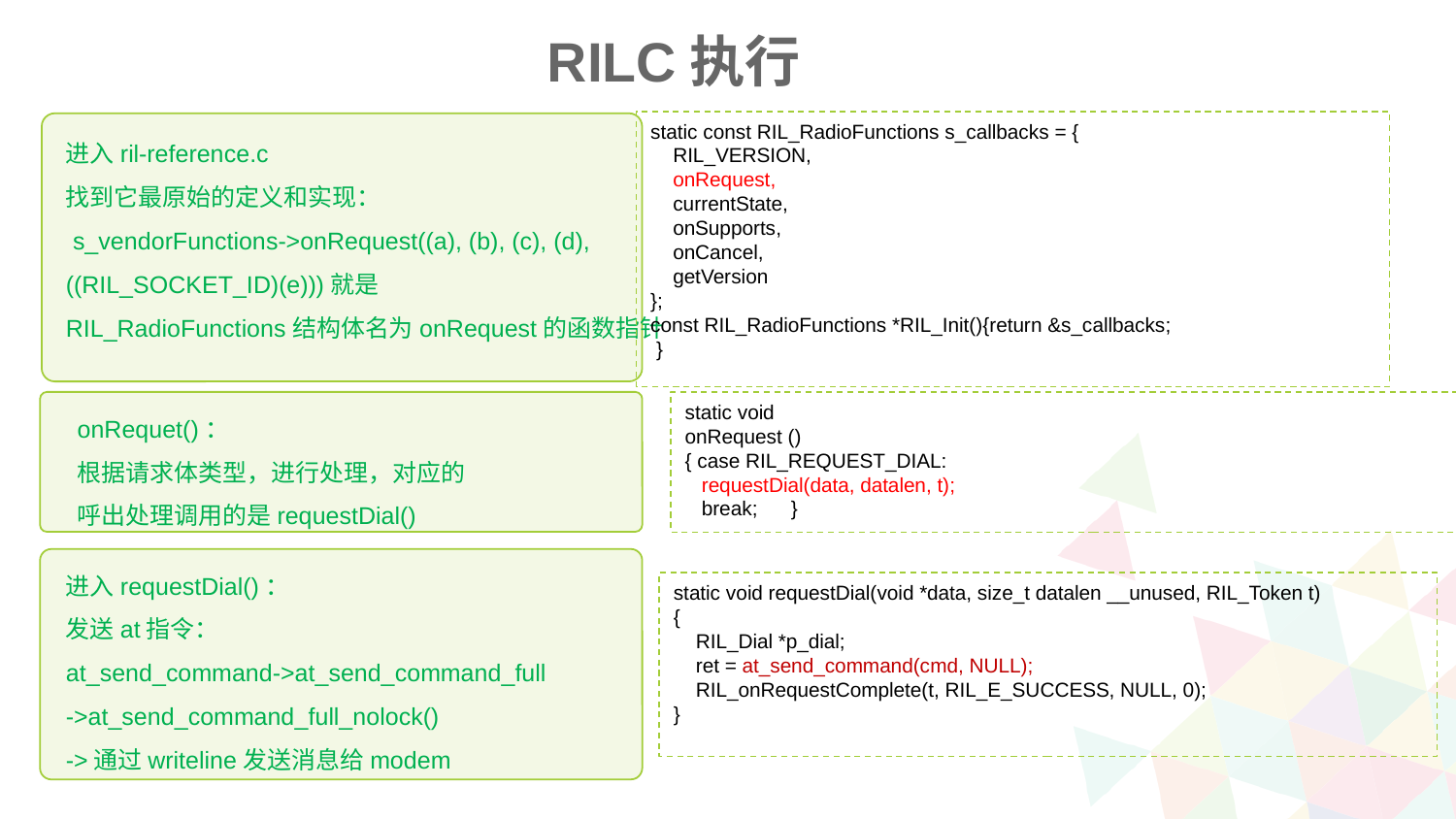

RILC执行
static const RIL_RadioFunctions s_callbacks = {
    RIL_VERSION,
    onRequest,
    currentState,
    onSupports,
    onCancel,
    getVersion
};
const RIL_RadioFunctions *RIL_Init(){return &s_callbacks;
 }

进入ril-reference.c
找到它最原始的定义和实现：
 s_vendorFunctions->onRequest((a), (b), (c), (d), ((RIL_SOCKET_ID)(e)))就是
RIL_RadioFunctions结构体名为onRequest的函数指针

onRequet()：
根据请求体类型，进行处理，对应的呼出处理调用的是requestDial()
static void
onRequest ()
{ case RIL_REQUEST_DIAL:
   requestDial(data, datalen, t);
   break;      }

进入requestDial()：
发送at指令：
at_send_command->at_send_command_full
->at_send_command_full_nolock()
->通过writeline发送消息给modem

处理完成的调用
static void requestDial(void *data, size_t datalen __unused, RIL_Token t)
{
    RIL_Dial *p_dial;
    ret = at_send_command(cmd, NULL);
    RIL_onRequestComplete(t, RIL_E_SUCCESS, NULL, 0);
}